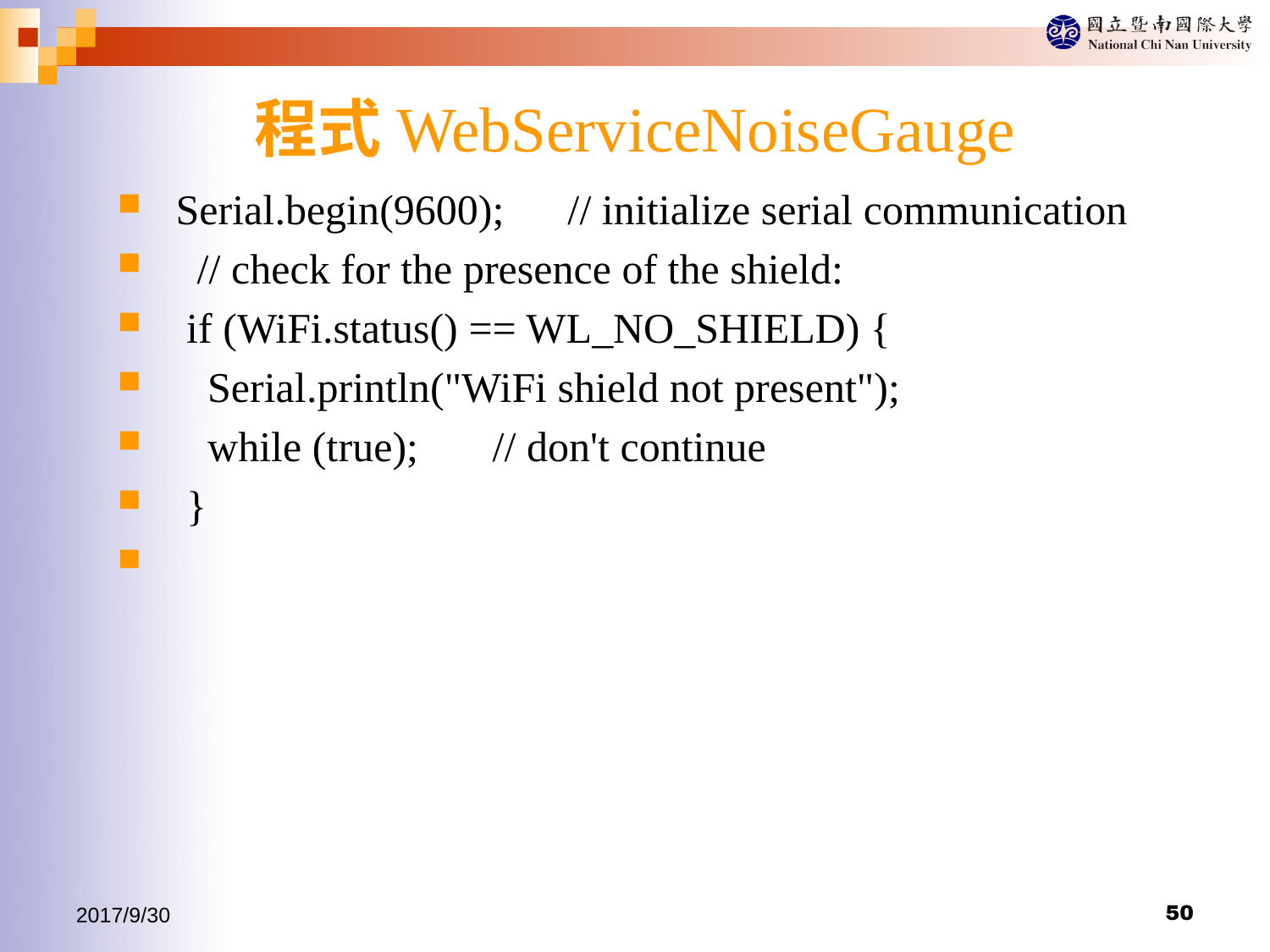

# 程式WebServiceNoiseGauge
 Serial.begin(9600);      // initialize serial communication
   // check for the presence of the shield:
  if (WiFi.status() == WL_NO_SHIELD) {
    Serial.println("WiFi shield not present");
    while (true);       // don't continue
  }

2017/9/30
50